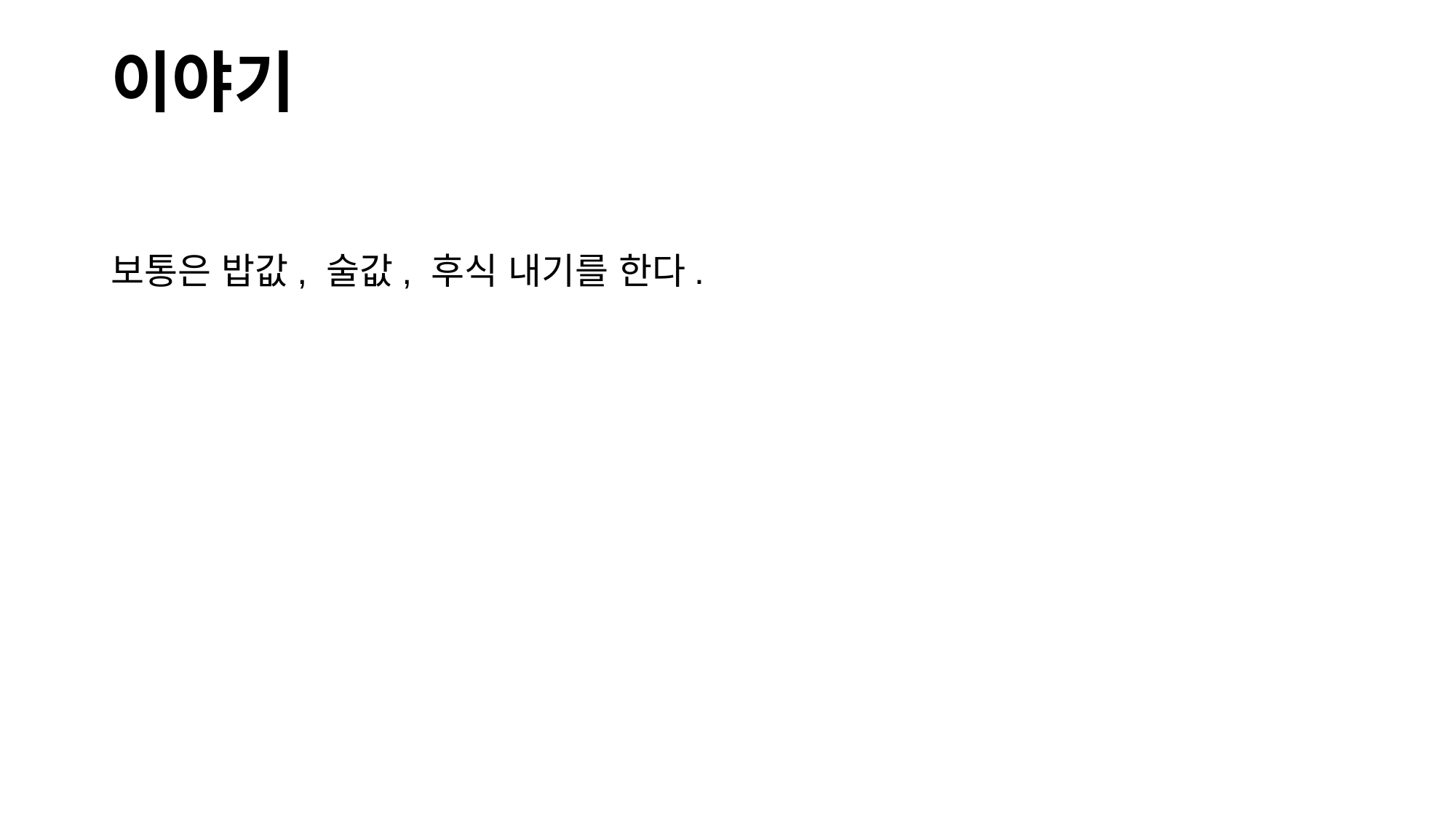

# 이야기
보통은 밥값, 술값, 후식 내기를 한다.